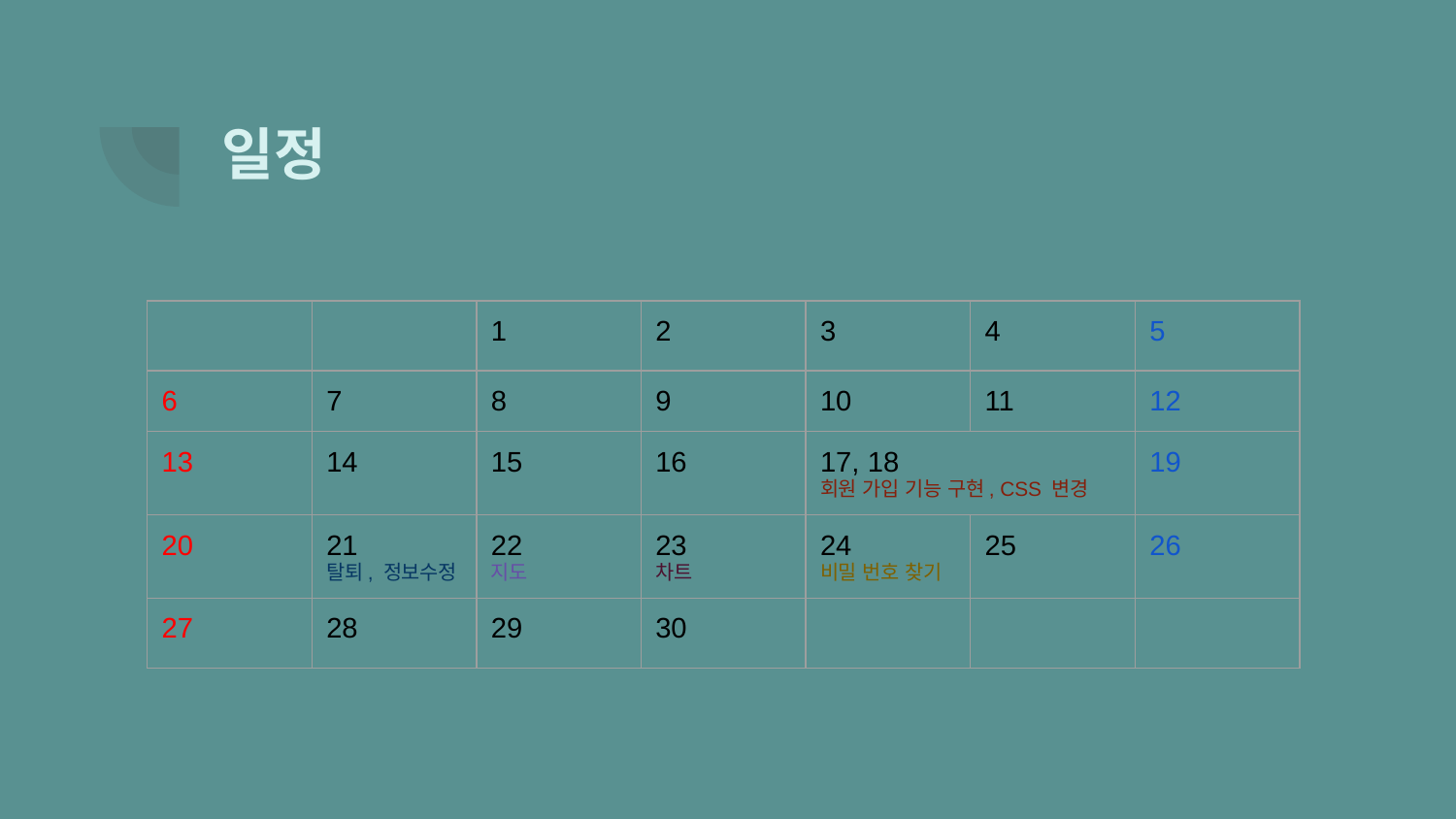

# 일정
|  |  | 1 | 2 | 3 | 4 | 5 |
| --- | --- | --- | --- | --- | --- | --- |
| 6 | 7 | 8 | 9 | 10 | 11 | 12 |
| 13 | 14 | 15 | 16 | 17, 18 회원 가입 기능 구현, CSS 변경 |  | 19 |
| 20 | 21 탈퇴, 정보수정 | 22 지도 | 23 차트 | 24 비밀 번호 찾기 | 25 | 26 |
| 27 | 28 | 29 | 30 |  |  |  |